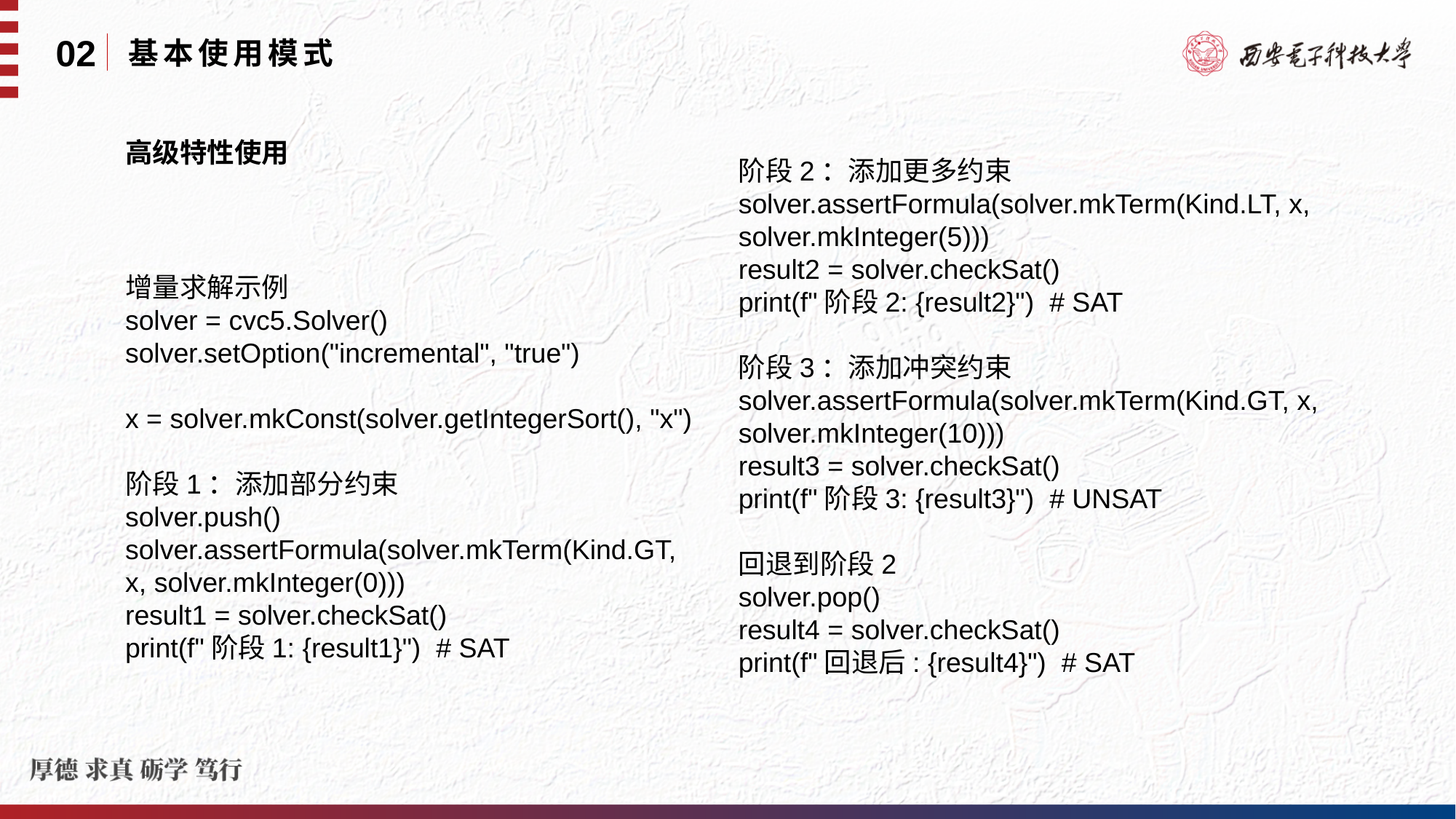

02
基本使用模式
高级特性使用
阶段2：添加更多约束
solver.assertFormula(solver.mkTerm(Kind.LT, x, solver.mkInteger(5)))
result2 = solver.checkSat()
print(f"阶段2: {result2}")  # SAT

阶段3：添加冲突约束
solver.assertFormula(solver.mkTerm(Kind.GT, x, solver.mkInteger(10)))
result3 = solver.checkSat()
print(f"阶段3: {result3}")  # UNSAT

回退到阶段2
solver.pop()
result4 = solver.checkSat()
print(f"回退后: {result4}")  # SAT
增量求解示例
solver = cvc5.Solver()
solver.setOption("incremental", "true")

x = solver.mkConst(solver.getIntegerSort(), "x")

阶段1：添加部分约束
solver.push()
solver.assertFormula(solver.mkTerm(Kind.GT, x, solver.mkInteger(0)))
result1 = solver.checkSat()
print(f"阶段1: {result1}")  # SAT